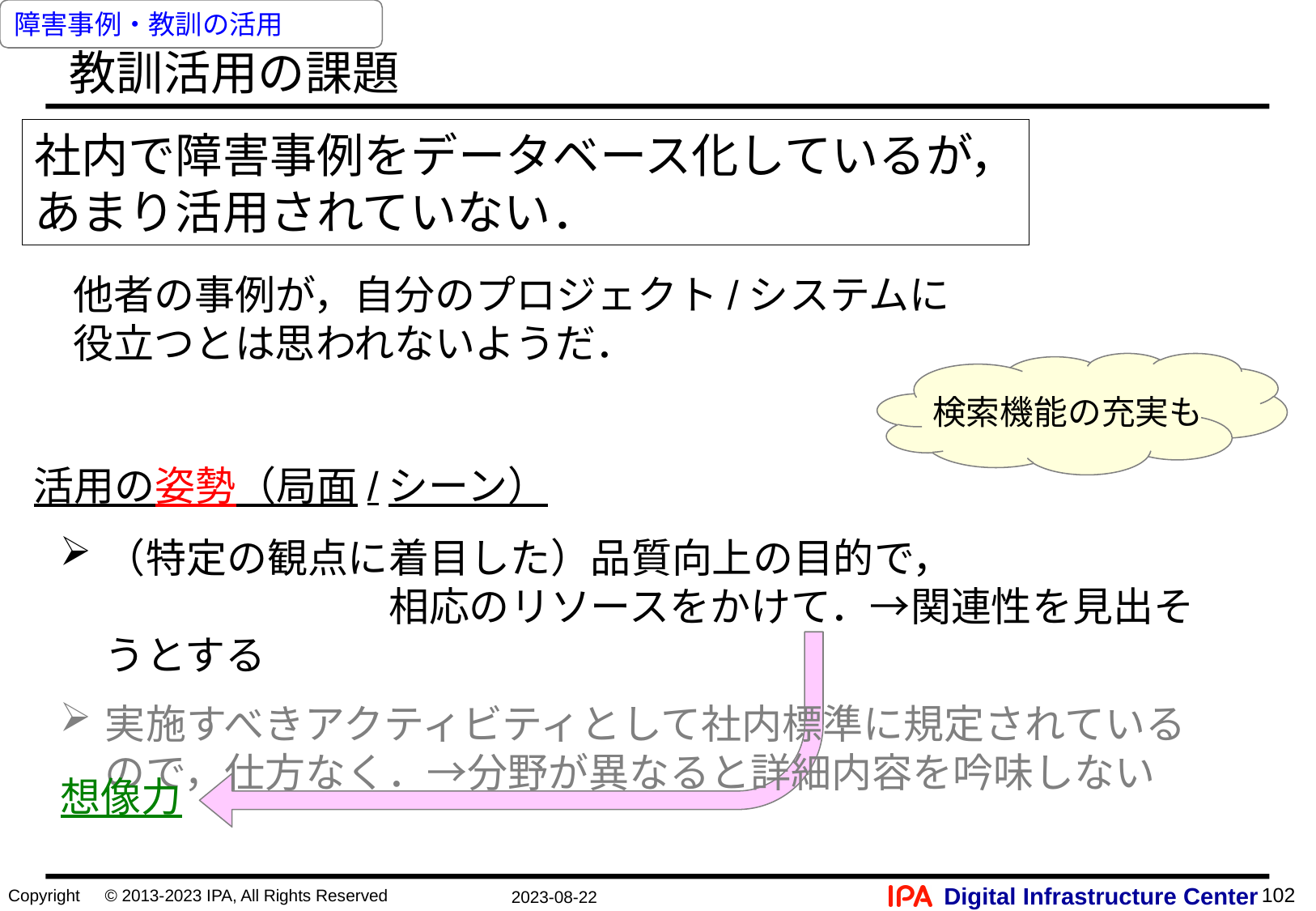

障害事例・教訓の活用
# 教訓活用の課題
社内で障害事例をデータベース化しているが，
あまり活用されていない．
他者の事例が，自分のプロジェクト/システムに
役立つとは思われないようだ．
検索機能の充実も
活用の姿勢（局面/シーン）
（特定の観点に着目した）品質向上の目的で，　　　　　　　　　　　　　相応のリソースをかけて．→関連性を見出そうとする
実施すべきアクティビティとして社内標準に規定されているので，仕方なく．→分野が異なると詳細内容を吟味しない

想像力